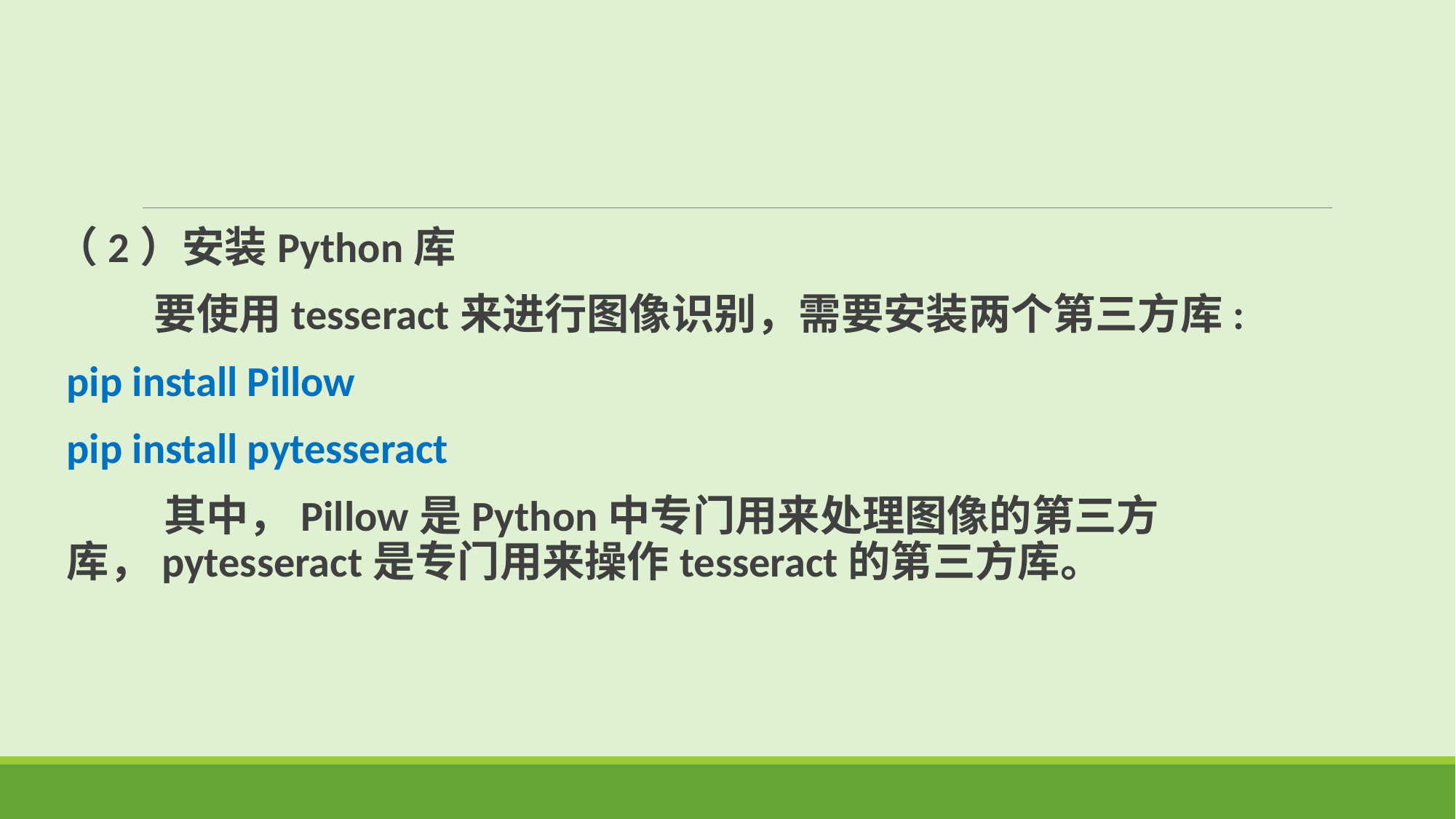

（2）安装Python库
        要使用tesseract来进行图像识别，需要安装两个第三方库:
pip install Pillow
pip install pytesseract
         其中，Pillow是Python中专门用来处理图像的第三方库，pytesseract是专门用来操作tesseract的第三方库。